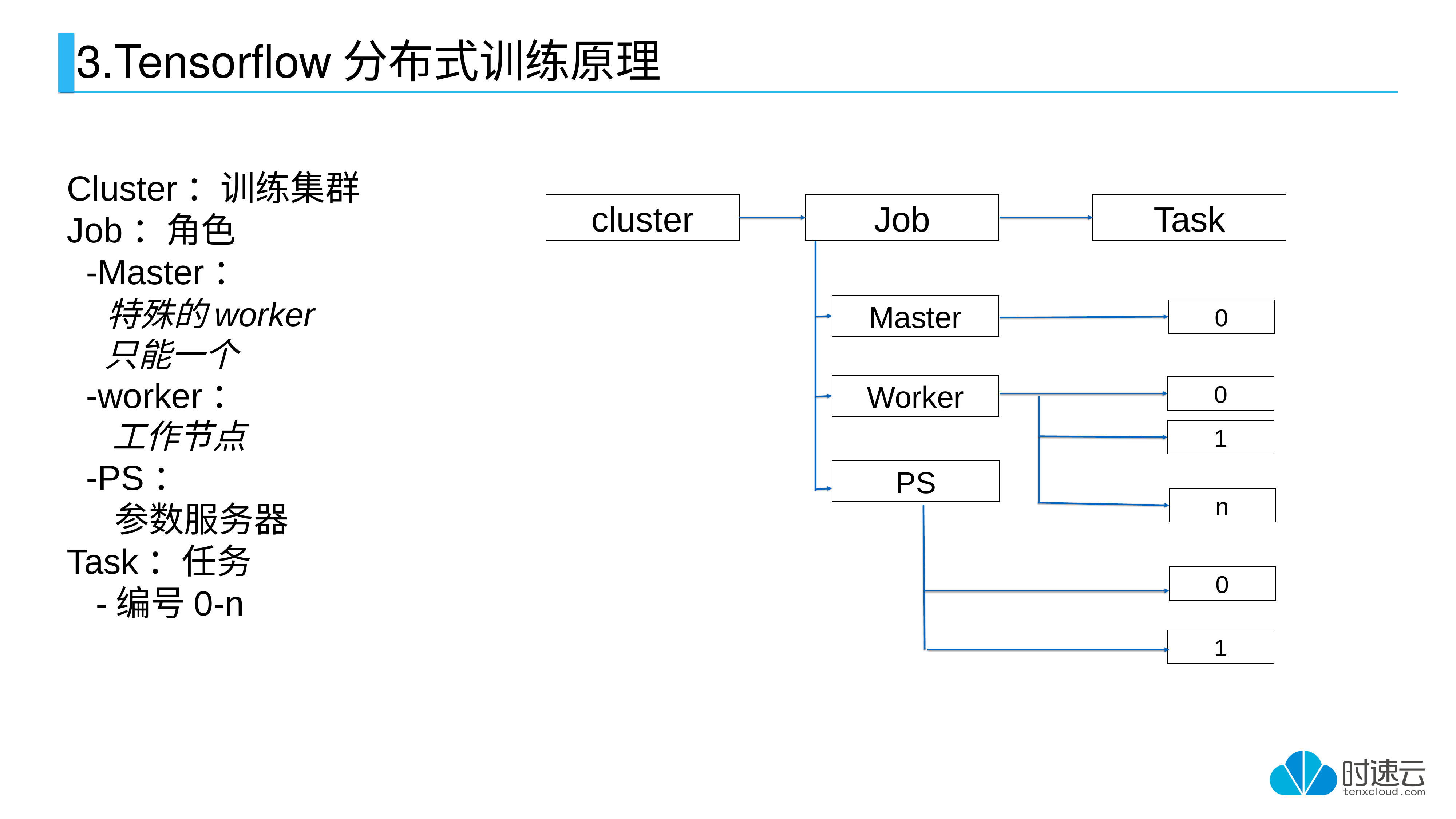

# 3.Tensorflow分布式训练原理
Cluster：训练集群
Job：角色
  -Master：
    特殊的worker
    只能一个
  -worker：
     工作节点
  -PS：
     参数服务器
Task：任务
   -编号0-n
cluster
Job
Task
Master
0
Worker
0
1
PS
n
0
1